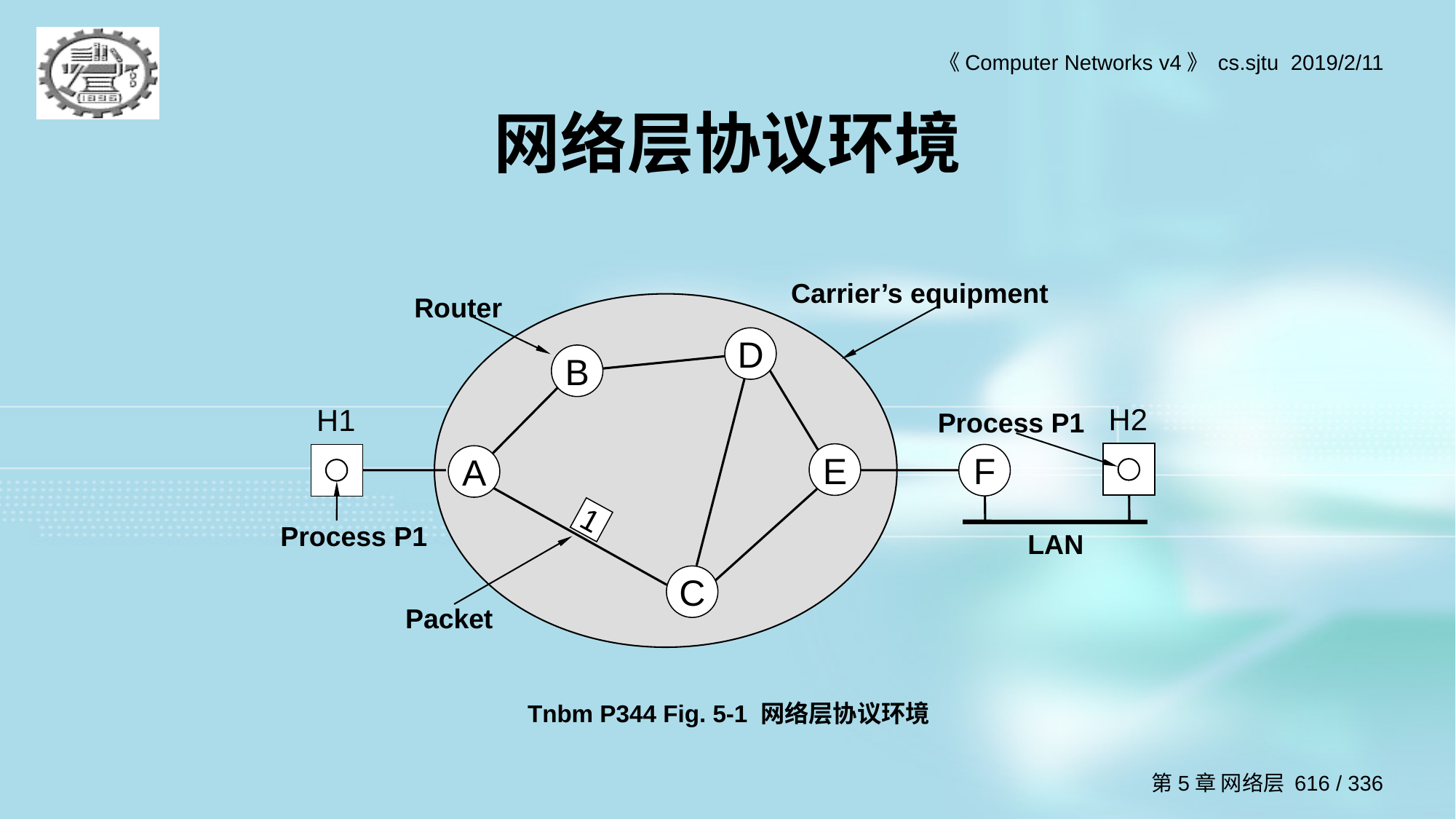

# 网络层协议环境
Carrier’s equipment
Router

D
B

H2
H1
Process P1

E
F

A

1
Process P1

LAN

C
Packet
Tnbm P344 Fig. 5-1 网络层协议环境